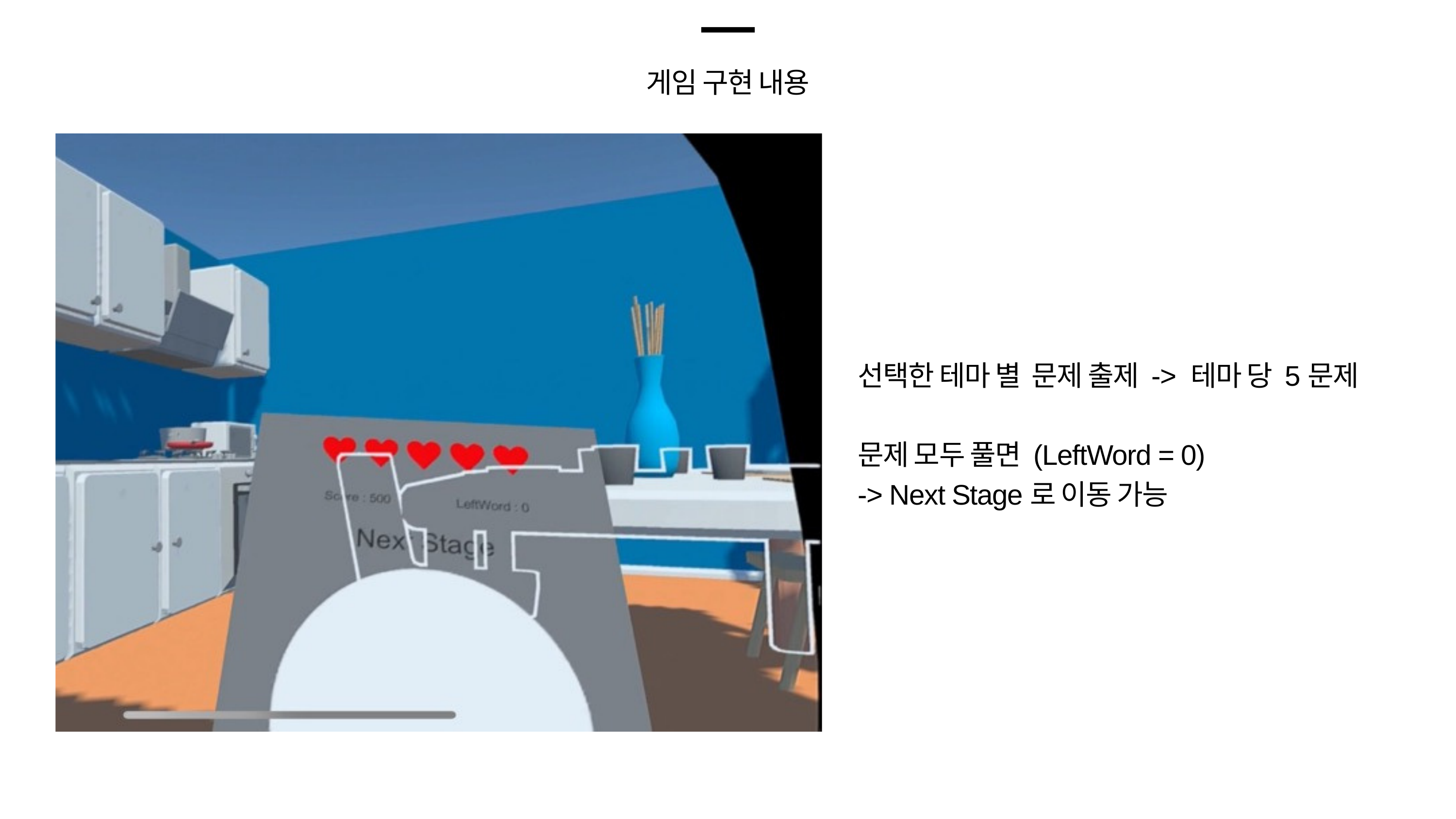

게임 구현 내용

선택한 테마 별  문제 출제 -> 테마 당 5문제

문제 모두 풀면 (LeftWord = 0)
-> Next Stage로 이동 가능